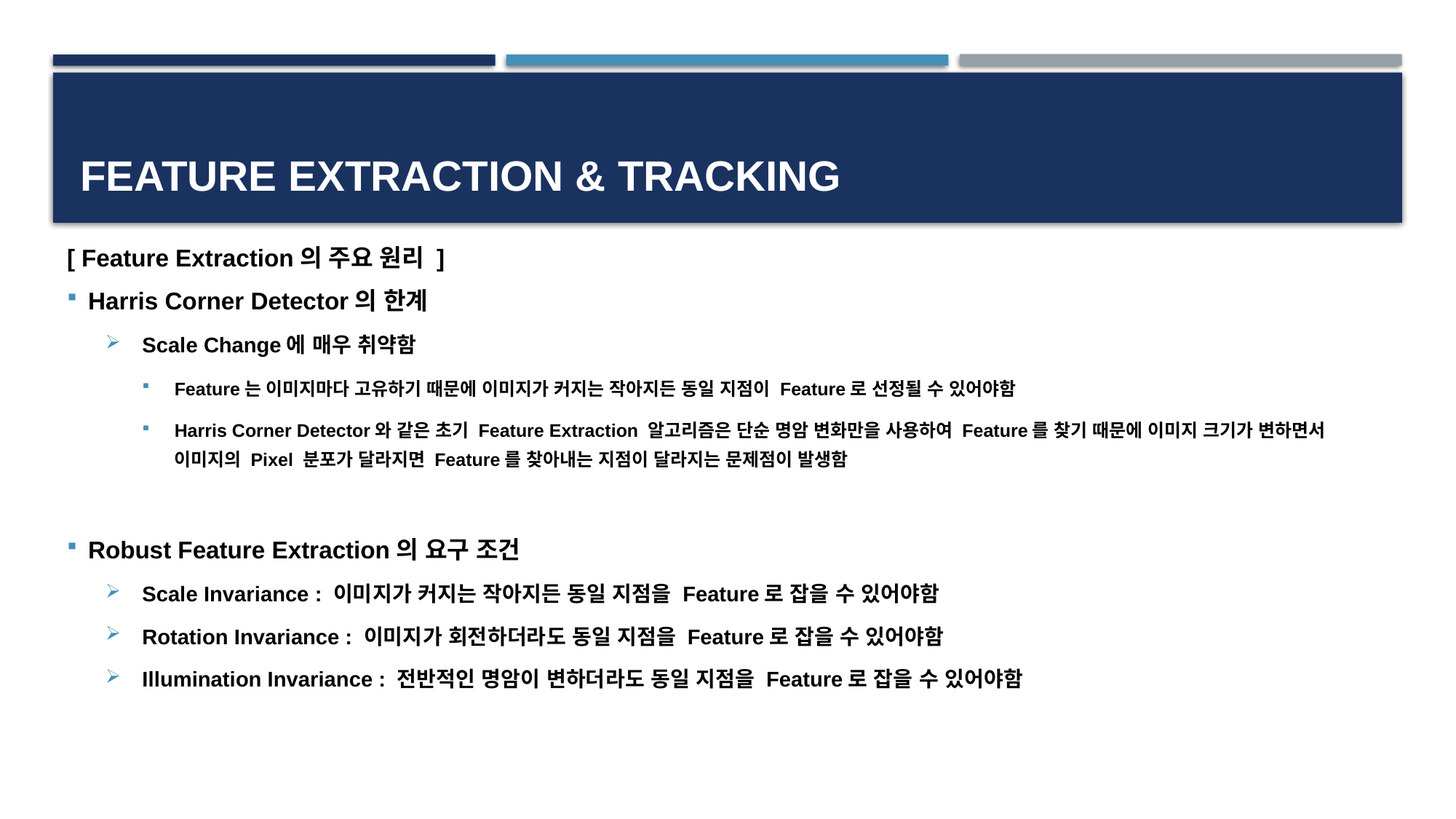

# Feature Extraction & Tracking
[ Feature Extraction의 주요 원리 ]
Harris Corner Detector의 한계
Scale Change에 매우 취약함
Feature는 이미지마다 고유하기 때문에 이미지가 커지는 작아지든 동일 지점이 Feature로 선정될 수 있어야함
Harris Corner Detector와 같은 초기 Feature Extraction 알고리즘은 단순 명암 변화만을 사용하여 Feature를 찾기 때문에 이미지 크기가 변하면서 이미지의 Pixel 분포가 달라지면 Feature를 찾아내는 지점이 달라지는 문제점이 발생함

Robust Feature Extraction의 요구 조건
Scale Invariance : 이미지가 커지는 작아지든 동일 지점을 Feature로 잡을 수 있어야함
Rotation Invariance : 이미지가 회전하더라도 동일 지점을 Feature로 잡을 수 있어야함
Illumination Invariance : 전반적인 명암이 변하더라도 동일 지점을 Feature로 잡을 수 있어야함